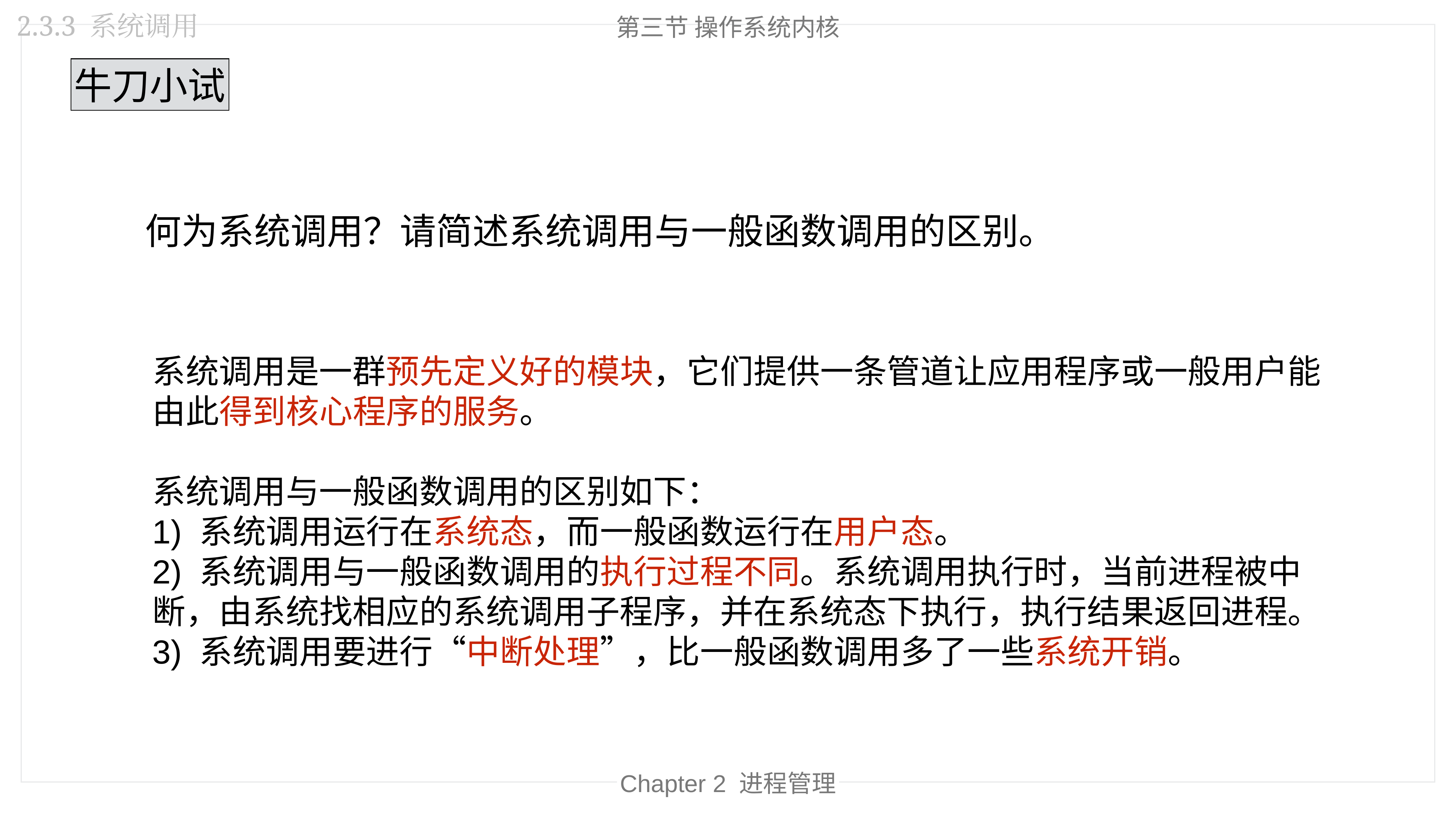

2.3.3 系统调用
第三节 操作系统内核
牛刀小试
何为系统调用？请简述系统调用与一般函数调用的区别。
系统调用是一群预先定义好的模块，它们提供一条管道让应用程序或一般用户能由此得到核心程序的服务。

系统调用与一般函数调用的区别如下：
1) 系统调用运行在系统态，而一般函数运行在用户态。
2) 系统调用与一般函数调用的执行过程不同。系统调用执行时，当前进程被中断，由系统找相应的系统调用子程序，并在系统态下执行，执行结果返回进程。
3) 系统调用要进行“中断处理”，比一般函数调用多了一些系统开销。
Chapter 2 进程管理